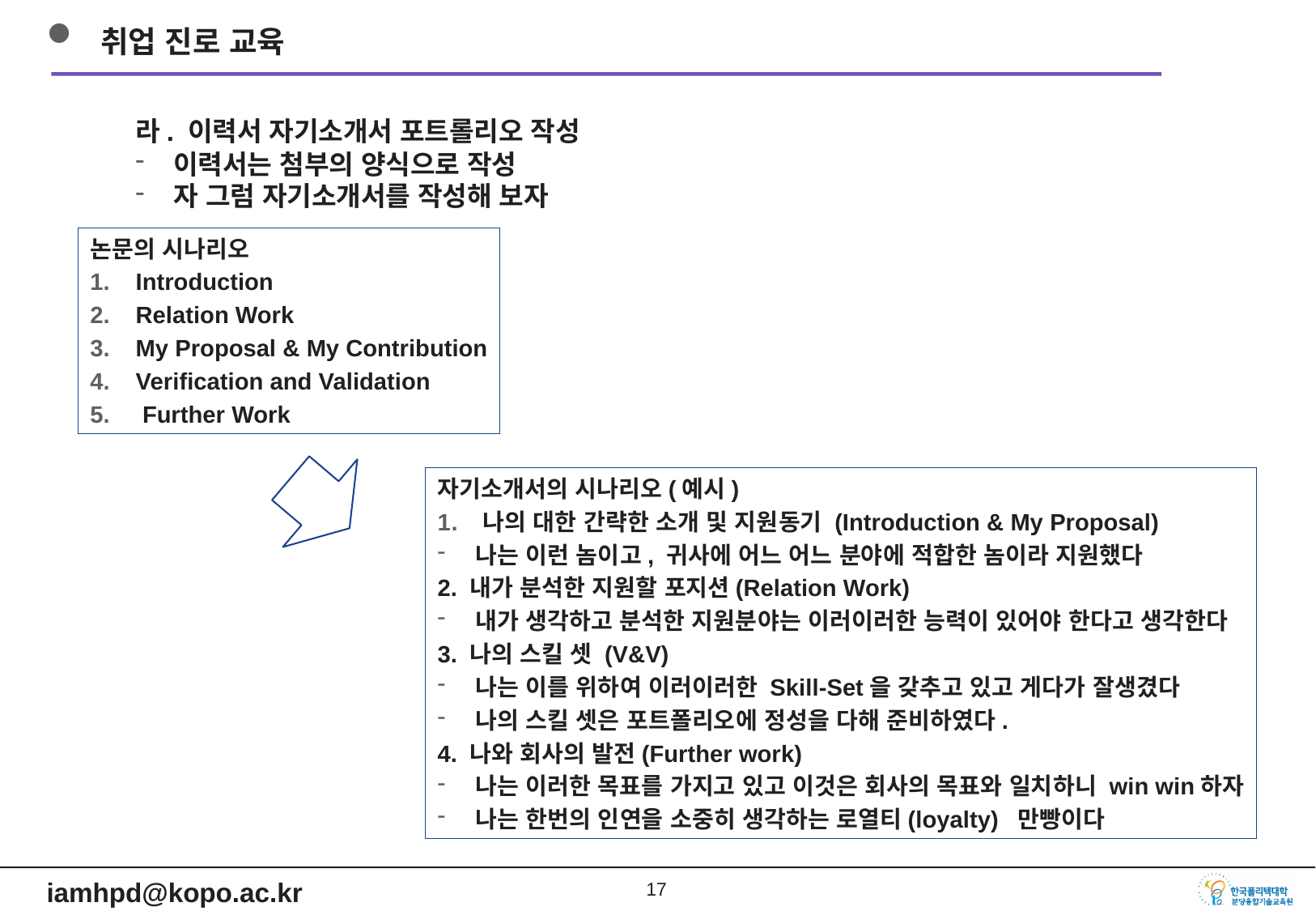

취업 진로 교육
라. 이력서 자기소개서 포트롤리오 작성
이력서는 첨부의 양식으로 작성
자 그럼 자기소개서를 작성해 보자

논문의 시나리오
Introduction
Relation Work
My Proposal & My Contribution
Verification and Validation
 Further Work

자기소개서의 시나리오(예시)
나의 대한 간략한 소개 및 지원동기 (Introduction & My Proposal)
나는 이런 놈이고, 귀사에 어느 어느 분야에 적합한 놈이라 지원했다
2. 내가 분석한 지원할 포지션(Relation Work)
내가 생각하고 분석한 지원분야는 이러이러한 능력이 있어야 한다고 생각한다
3. 나의 스킬 셋 (V&V)
나는 이를 위하여 이러이러한 Skill-Set을 갖추고 있고 게다가 잘생겼다
나의 스킬 셋은 포트폴리오에 정성을 다해 준비하였다.
4. 나와 회사의 발전(Further work)
나는 이러한 목표를 가지고 있고 이것은 회사의 목표와 일치하니 win win하자
나는 한번의 인연을 소중히 생각하는 로열티(loyalty)  만빵이다
17